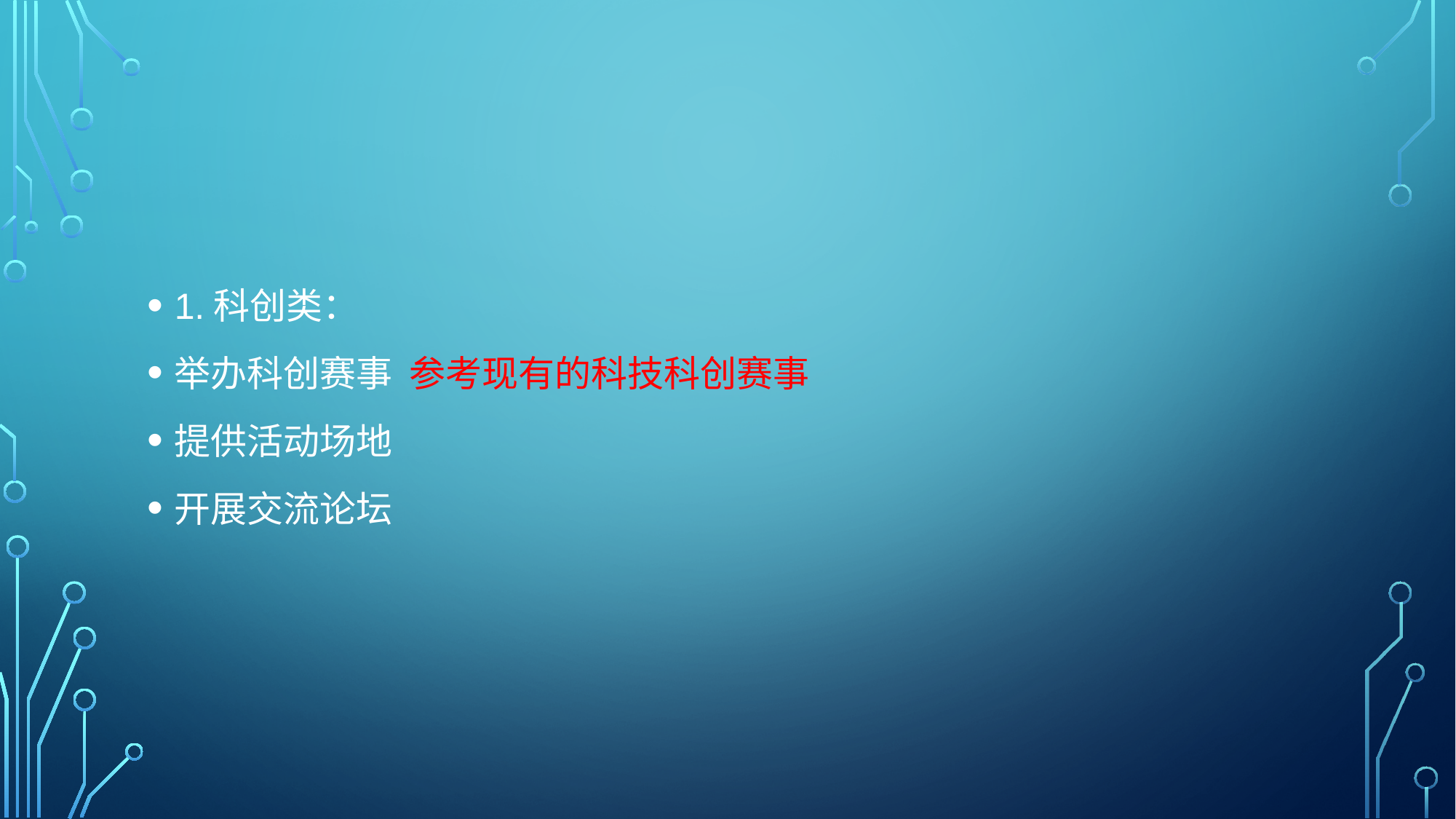

#
1.科创类：
举办科创赛事  参考现有的科技科创赛事
提供活动场地
开展交流论坛